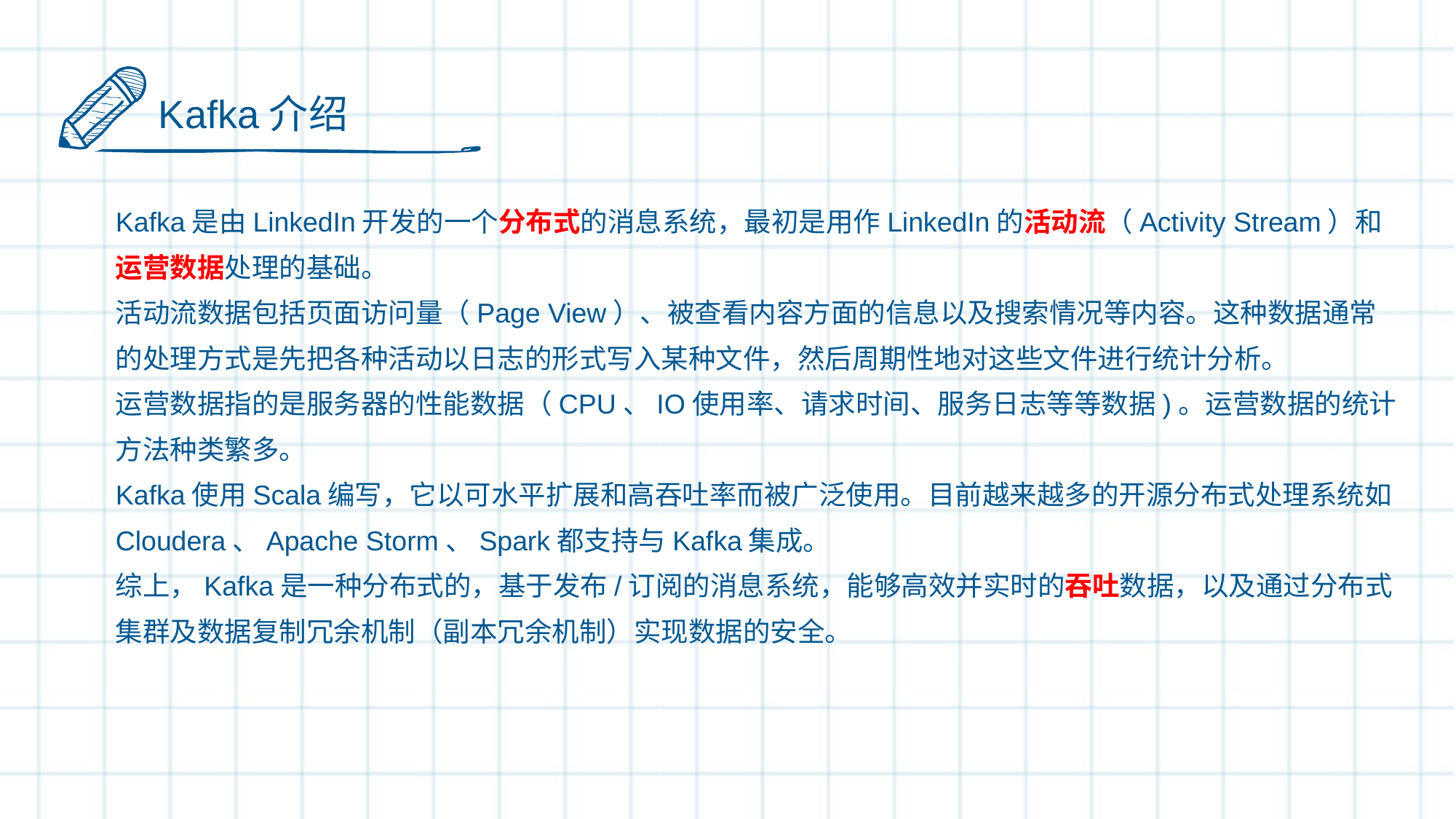

Kafka介绍

Kafka是由LinkedIn开发的一个分布式的消息系统，最初是用作LinkedIn的活动流（Activity Stream）和运营数据处理的基础。
活动流数据包括页面访问量（Page View）、被查看内容方面的信息以及搜索情况等内容。这种数据通常的处理方式是先把各种活动以日志的形式写入某种文件，然后周期性地对这些文件进行统计分析。
运营数据指的是服务器的性能数据（CPU、IO使用率、请求时间、服务日志等等数据)。运营数据的统计方法种类繁多。
Kafka使用Scala编写，它以可水平扩展和高吞吐率而被广泛使用。目前越来越多的开源分布式处理系统如Cloudera、Apache Storm、Spark都支持与Kafka集成。
综上，Kafka是一种分布式的，基于发布/订阅的消息系统，能够高效并实时的吞吐数据，以及通过分布式集群及数据复制冗余机制（副本冗余机制）实现数据的安全。